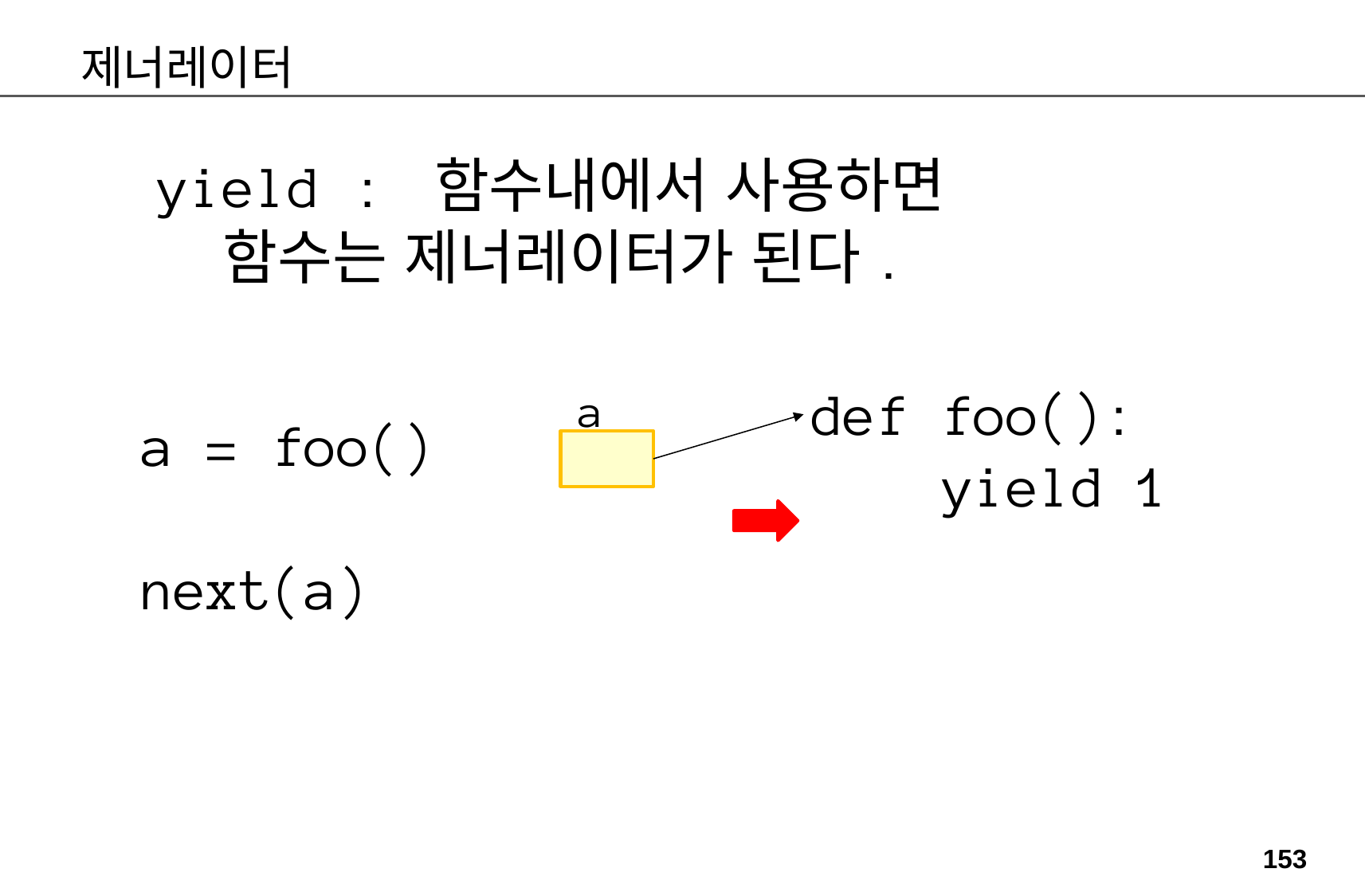

제너레이터
yield : 함수내에서 사용하면
   함수는 제너레이터가 된다.
def foo():
    yield 1
a
a = foo()

next(a)